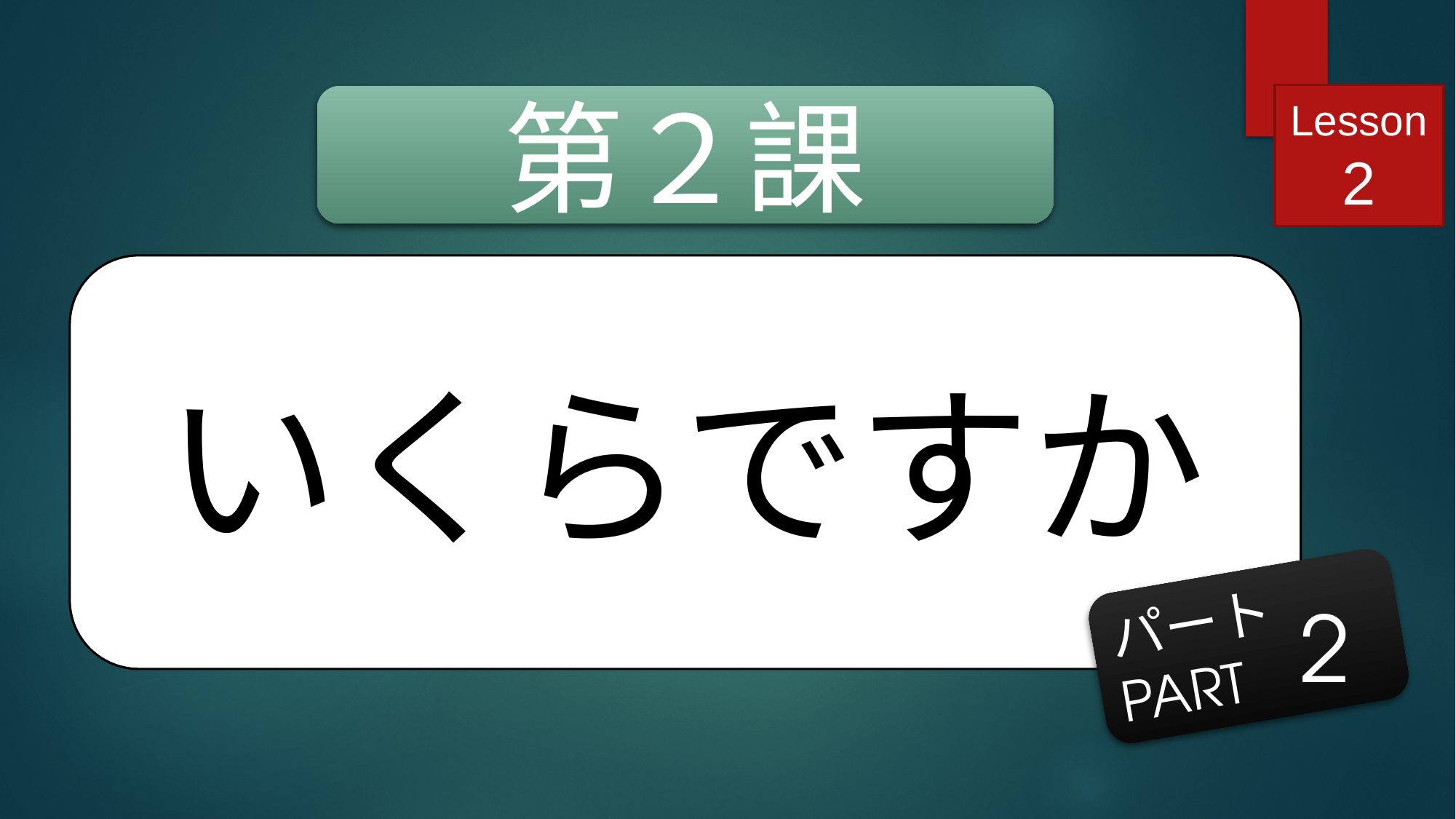

Lesson 2
第２課
いくらですか
パート
PART
2